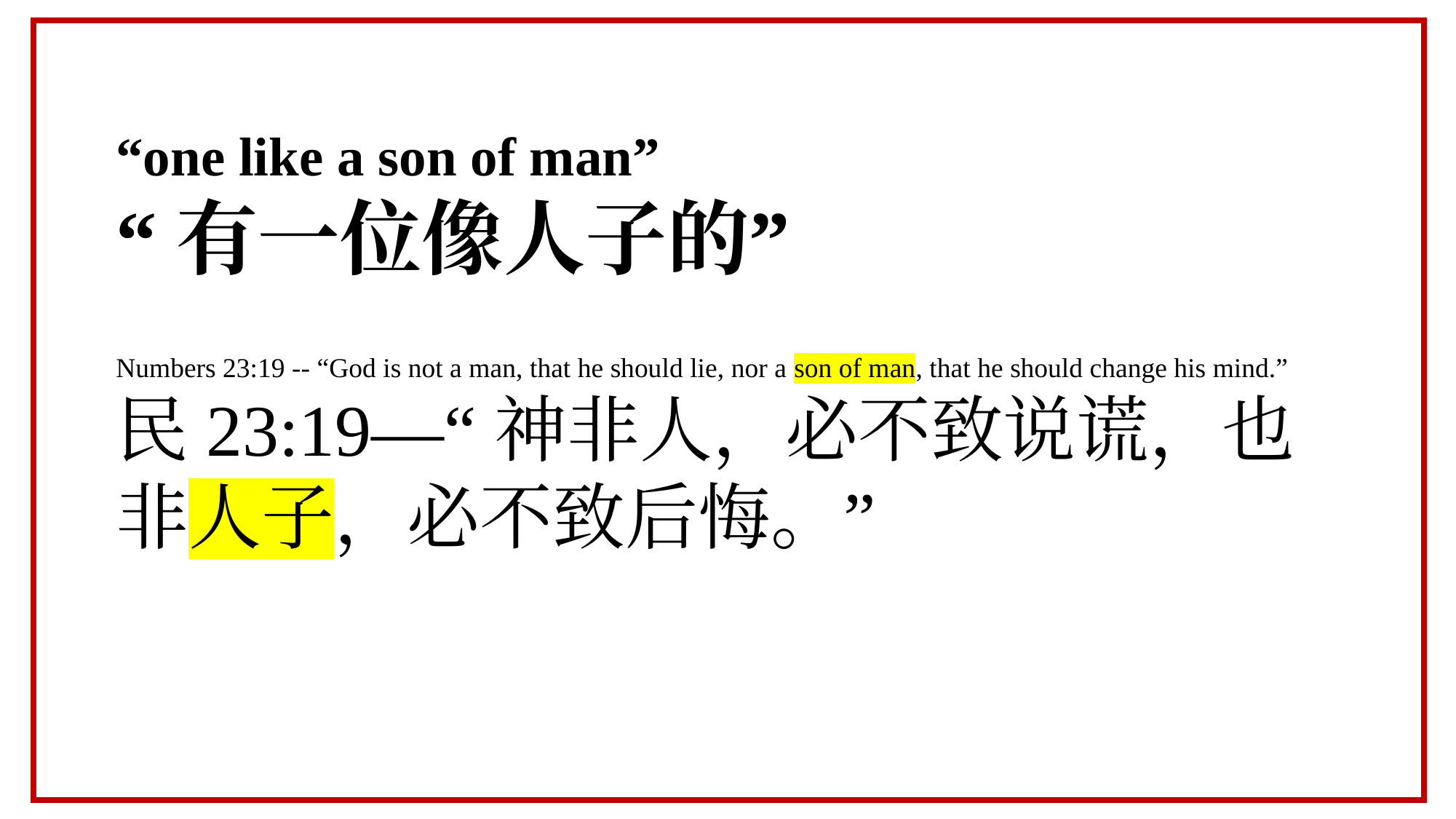

“one like a son of man”
“有一位像人子的”

Numbers 23:19 -- “God is not a man, that he should lie, nor a son of man, that he should change his mind.”
民23:19—“神非人，必不致说谎，也非人子，必不致后悔。”